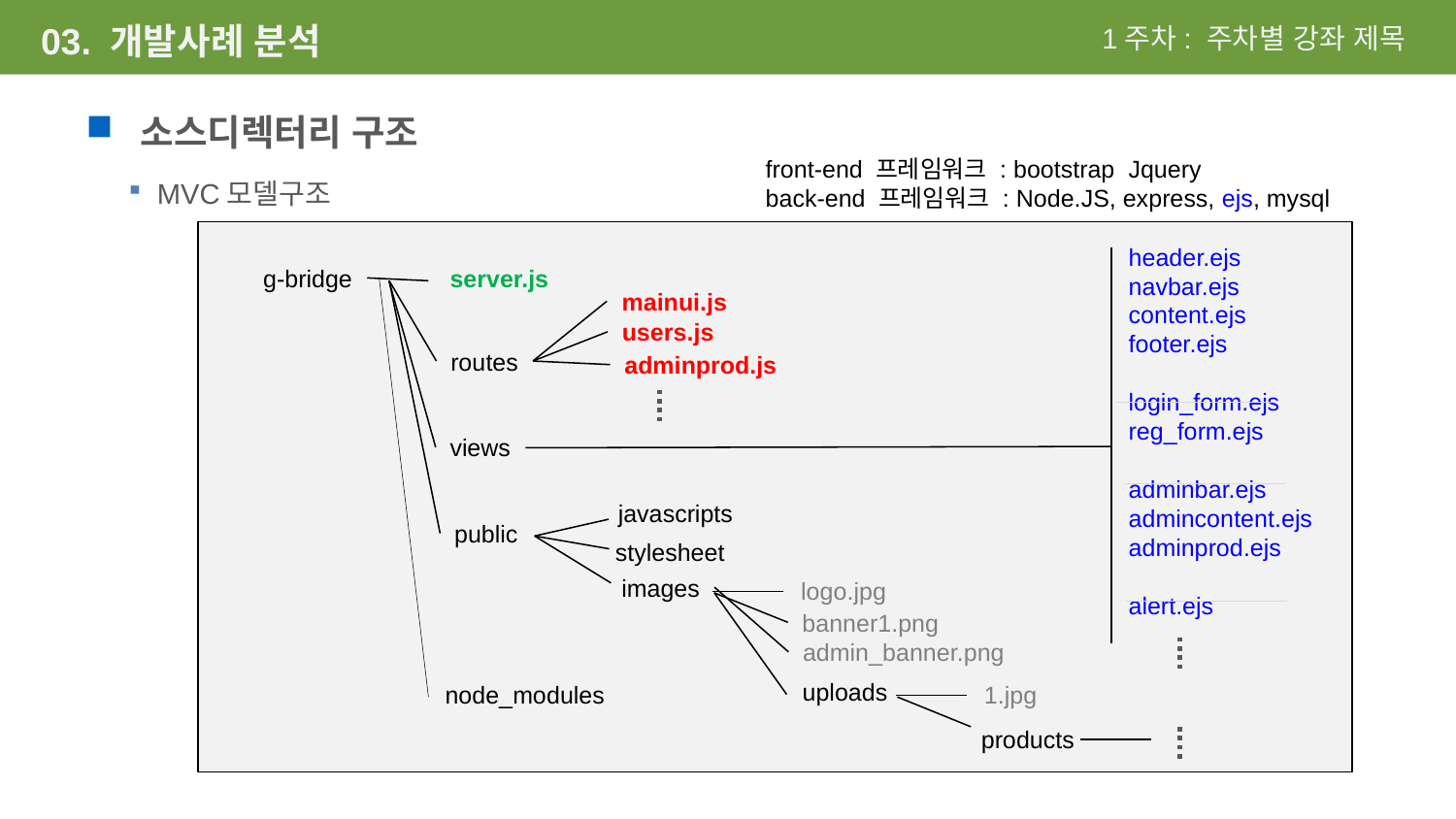

1주차: 주차별 강좌 제목
03. 개발사례 분석
소스디렉터리 구조
MVC모델구조
front-end 프레임워크 : bootstrap  Jquery
back-end 프레임워크 : Node.JS, express, ejs, mysql

header.ejs
navbar.ejs
content.ejs
footer.ejs

login_form.ejs
reg_form.ejs

adminbar.ejs
admincontent.ejs
adminprod.ejs

alert.ejs
g-bridge
server.js
mainui.js
users.js
routes
adminprod.js
views
javascripts
public
stylesheet
images
logo.jpg
banner1.png
admin_banner.png
uploads
node_modules
1.jpg
products